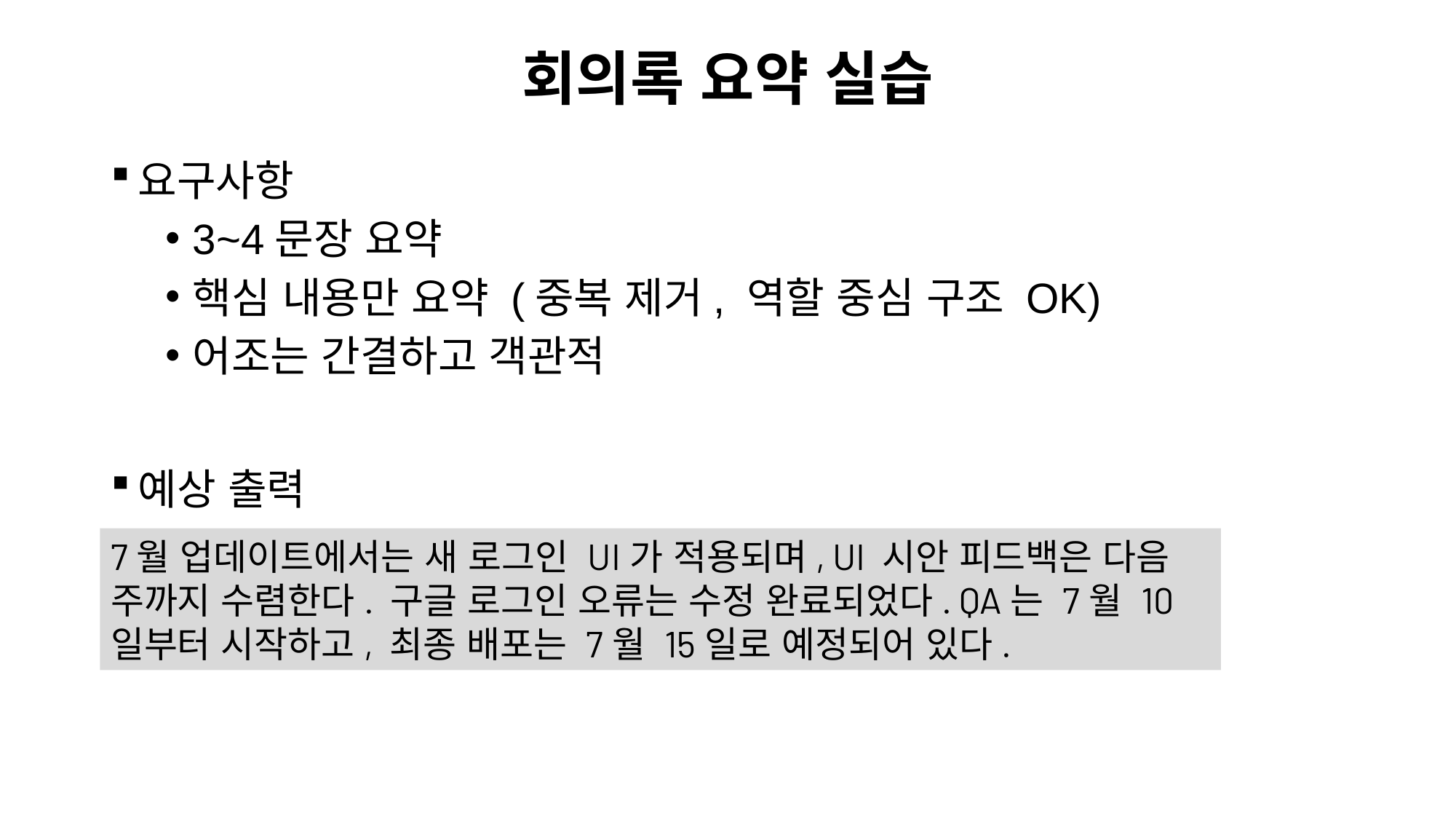

# 회의록 요약 실습
요구사항
3~4문장 요약
핵심 내용만 요약 (중복 제거, 역할 중심 구조 OK)
어조는 간결하고 객관적

예상 출력
7월 업데이트에서는 새 로그인 UI가 적용되며, UI 시안 피드백은 다음 주까지 수렴한다. 구글 로그인 오류는 수정 완료되었다. QA는 7월 10일부터 시작하고, 최종 배포는 7월 15일로 예정되어 있다.